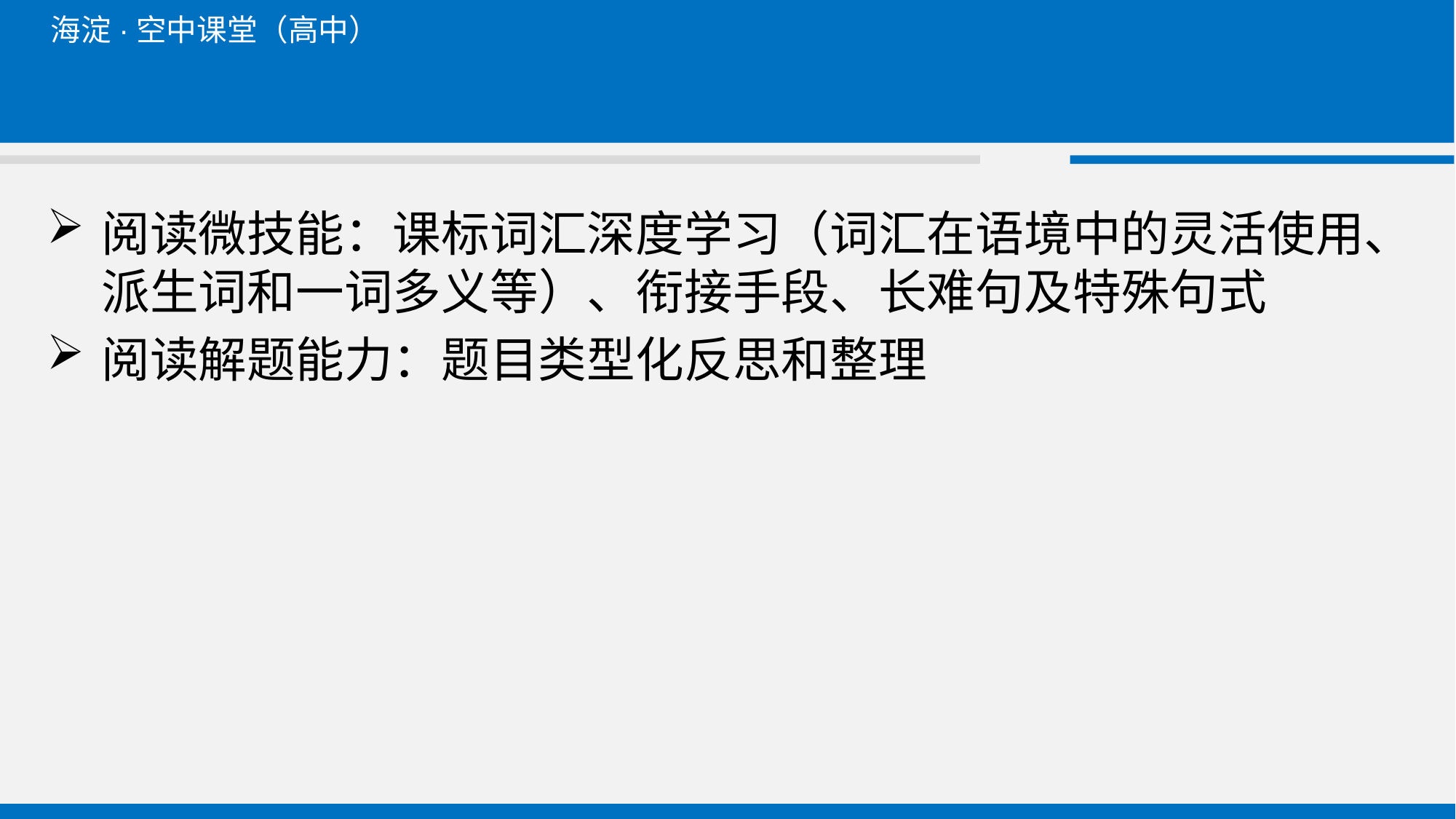

阅读微技能：课标词汇深度学习（词汇在语境中的灵活使用、派生词和一词多义等）、衔接手段、长难句及特殊句式
阅读解题能力：题目类型化反思和整理